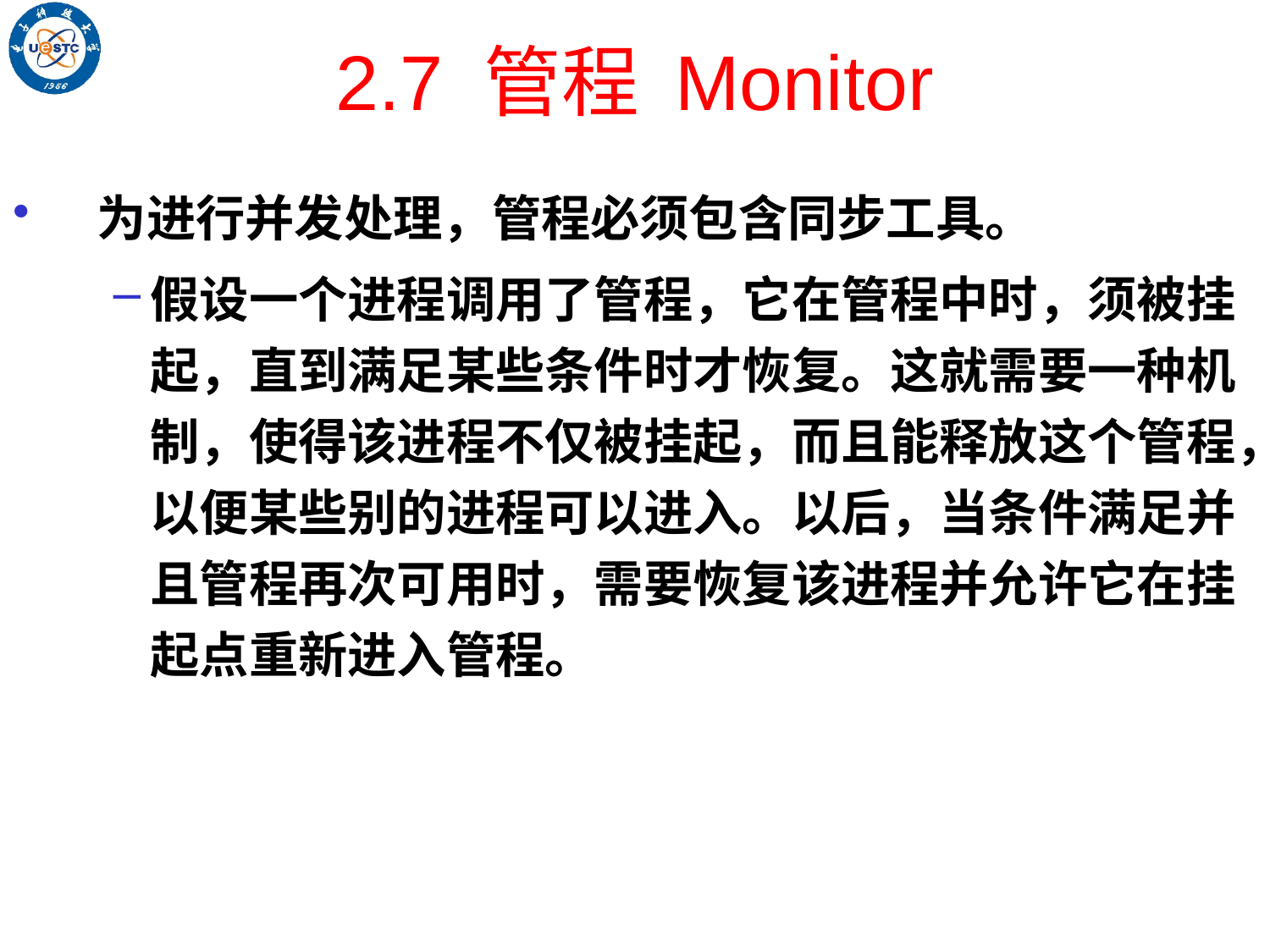

# 2.7 管程 Monitor
为进行并发处理，管程必须包含同步工具。
假设一个进程调用了管程，它在管程中时，须被挂起，直到满足某些条件时才恢复。这就需要一种机制，使得该进程不仅被挂起，而且能释放这个管程，以便某些别的进程可以进入。以后，当条件满足并且管程再次可用时，需要恢复该进程并允许它在挂起点重新进入管程。